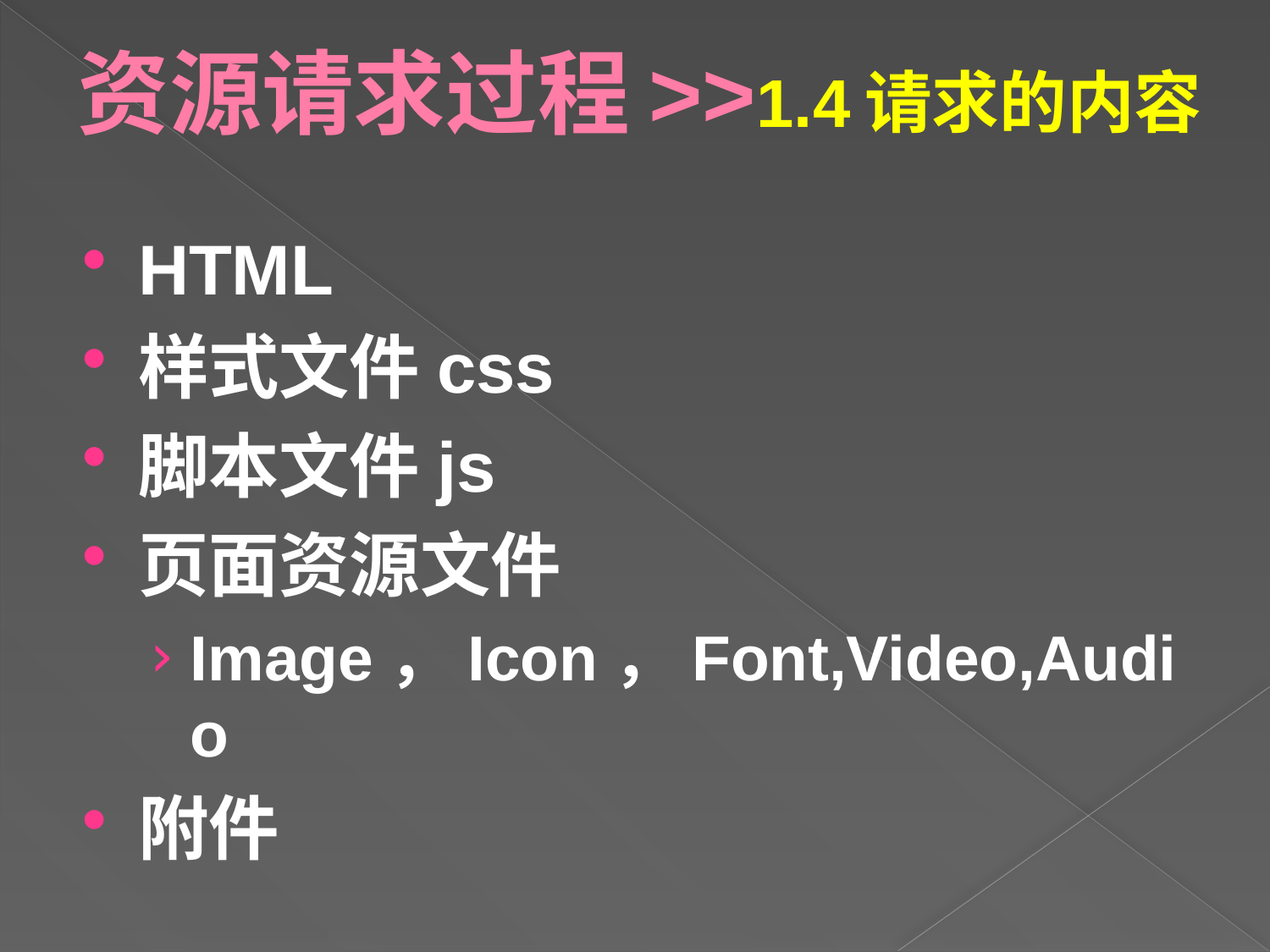

# 资源请求过程>>1.4请求的内容
HTML
样式文件css
脚本文件js
页面资源文件
Image，Icon，Font,Video,Audio
附件